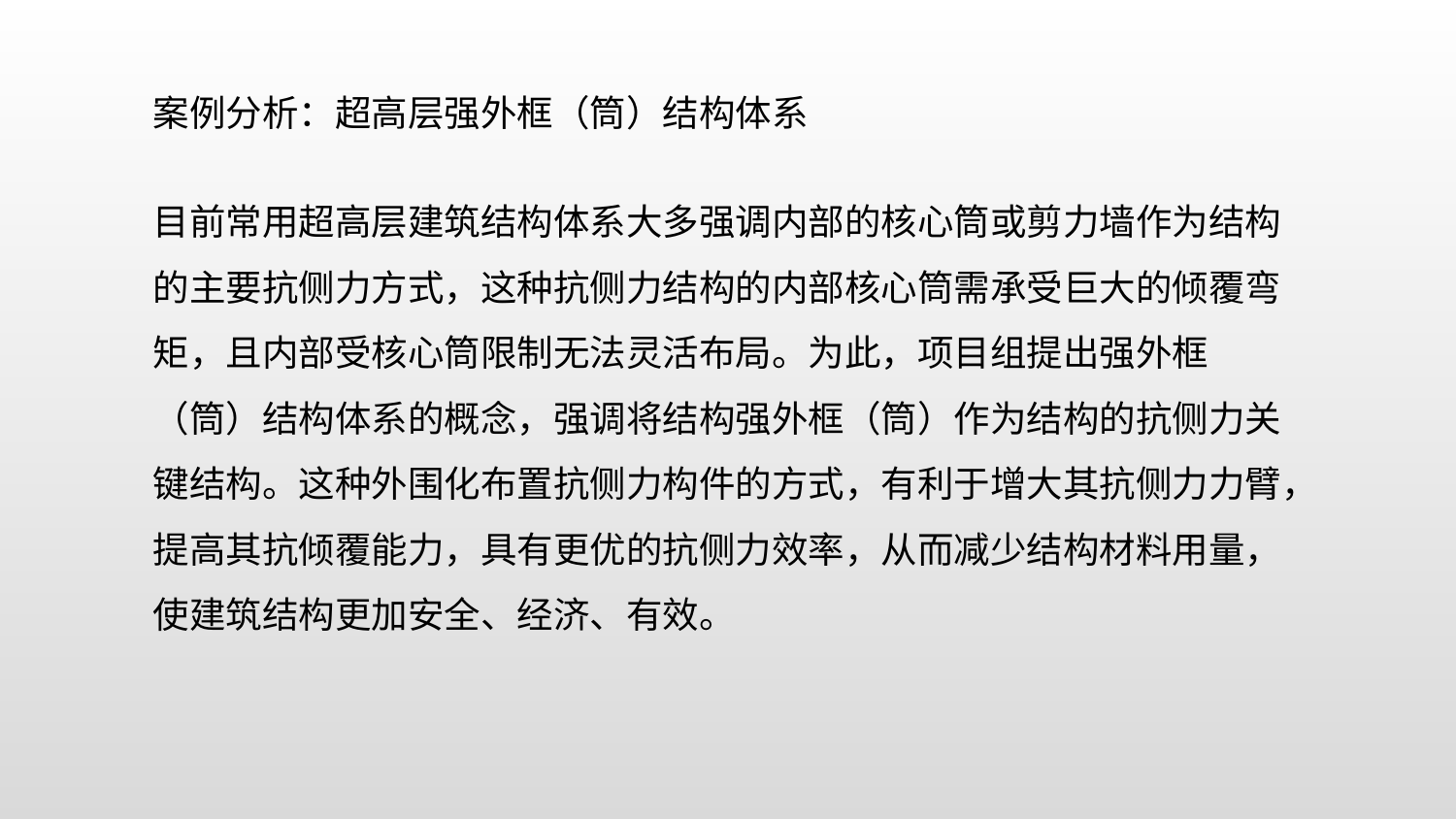

案例分析：超高层强外框（筒）结构体系

目前常用超高层建筑结构体系大多强调内部的核心筒或剪力墙作为结构的主要抗侧力方式，这种抗侧力结构的内部核心筒需承受巨大的倾覆弯矩，且内部受核心筒限制无法灵活布局。为此，项目组提出强外框（筒）结构体系的概念，强调将结构强外框（筒）作为结构的抗侧力关键结构。这种外围化布置抗侧力构件的方式，有利于增大其抗侧力力臂，提高其抗倾覆能力，具有更优的抗侧力效率，从而减少结构材料用量，使建筑结构更加安全、经济、有效。